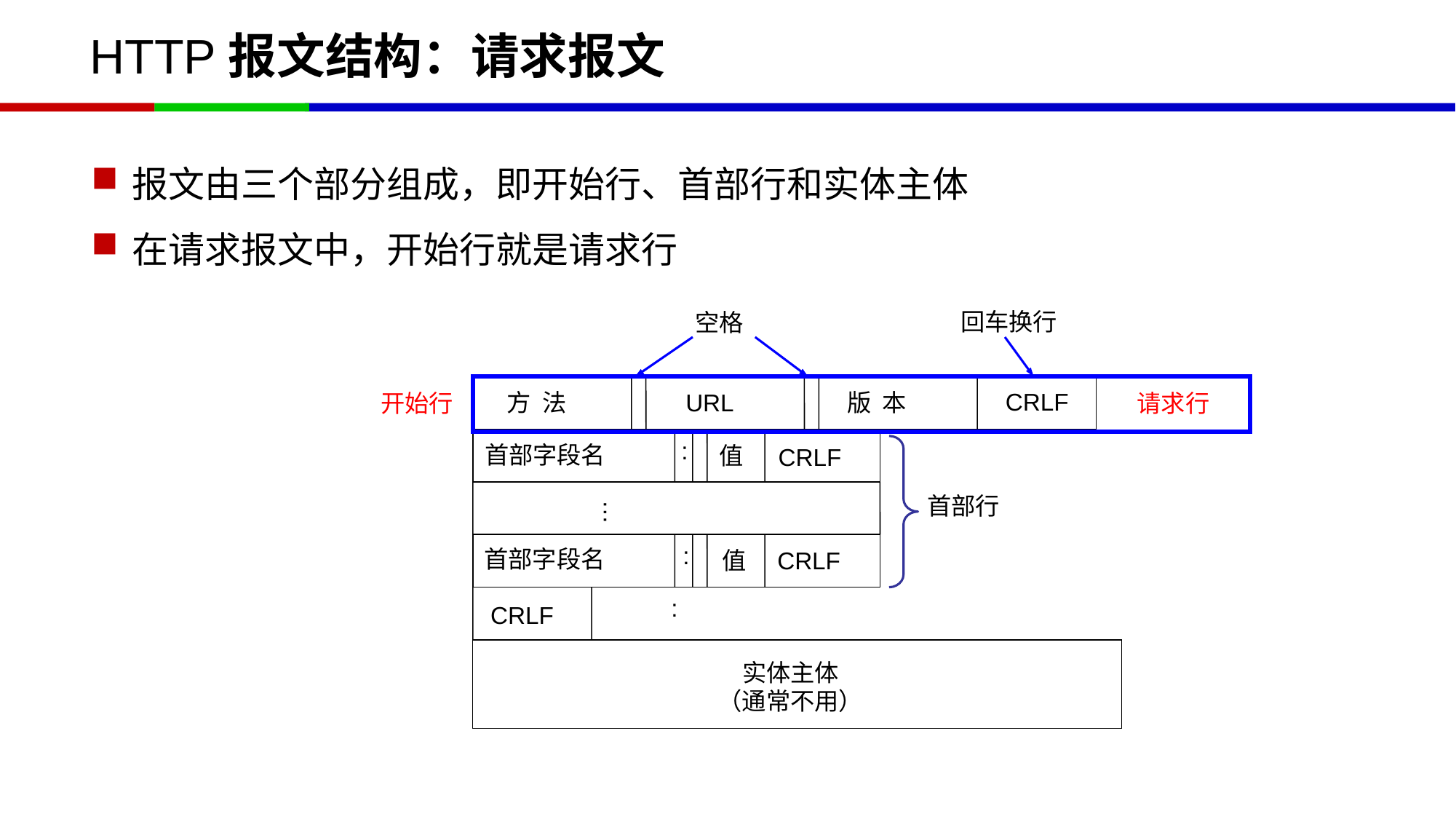

# HTTP报文结构：请求报文
报文由三个部分组成，即开始行、首部行和实体主体
在请求报文中，开始行就是请求行
回车换行
空格

开始行

CRLF
方  法
URL
版  本
请求行

:

首部字段名
值

CRLF

首部行
…

:

首部字段名
CRLF
值

:

CRLF

实体主体
（通常不用）
129